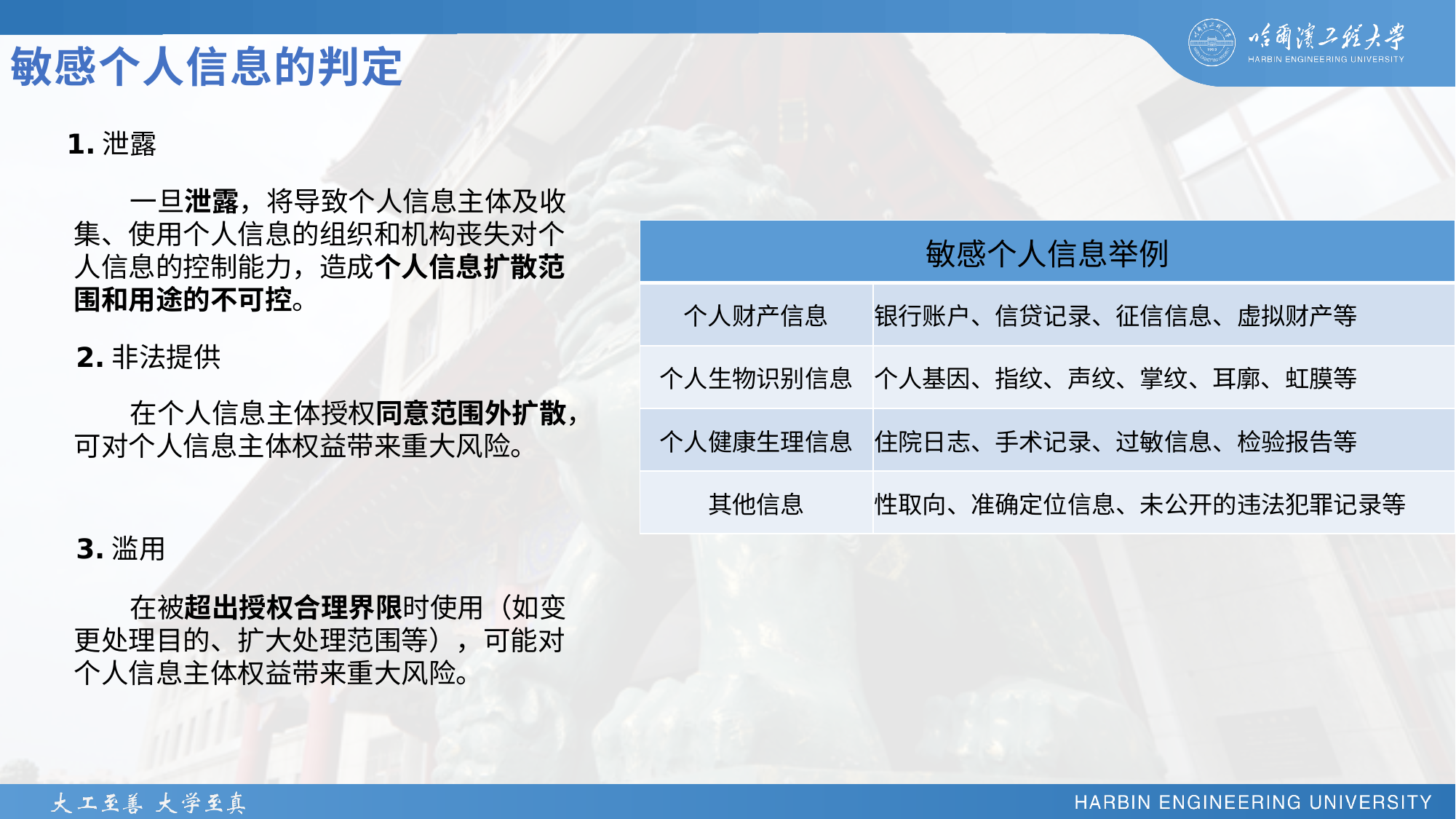

# 敏感个人信息的判定
1.泄露
        一旦泄露，将导致个人信息主体及收集、使用个人信息的组织和机构丧失对个人信息的控制能力，造成个人信息扩散范围和用途的不可控。
| 敏感个人信息举例 |  |
| --- | --- |
| 个人财产信息 | 银行账户、信贷记录、征信信息、虚拟财产等 |
| 个人生物识别信息 | 个人基因、指纹、声纹、掌纹、耳廓、虹膜等 |
| 个人健康生理信息 | 住院日志、手术记录、过敏信息、检验报告等 |
| 其他信息 | 性取向、准确定位信息、未公开的违法犯罪记录等 |
 2.非法提供
        在个人信息主体授权同意范围外扩散，可对个人信息主体权益带来重大风险。
 3.滥用
        在被超出授权合理界限时使用（如变更处理目的、扩大处理范围等），可能对个人信息主体权益带来重大风险。